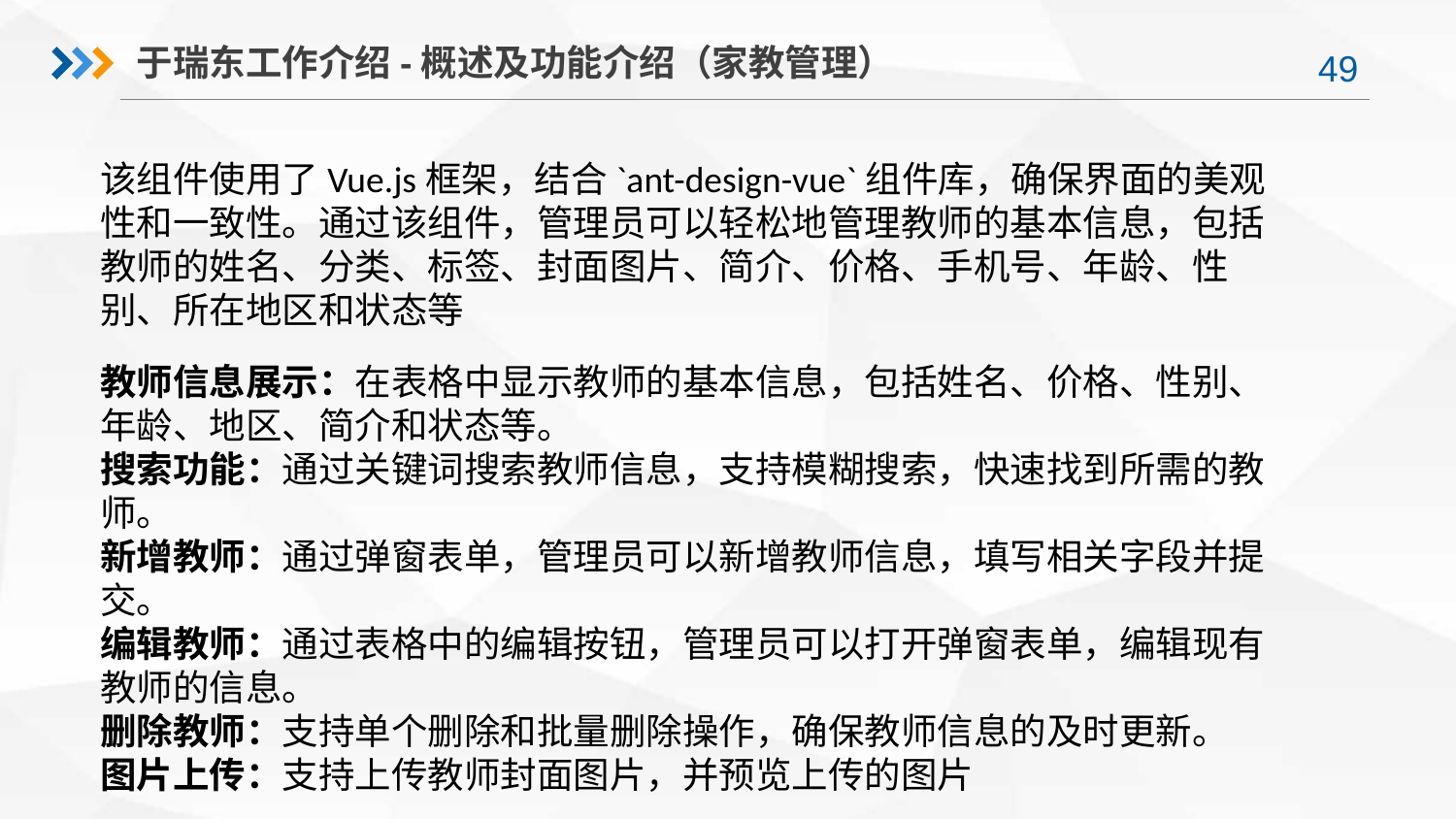

于瑞东工作介绍-概述及功能介绍（家教管理）
该组件使用了Vue.js框架，结合`ant-design-vue`组件库，确保界面的美观性和一致性。通过该组件，管理员可以轻松地管理教师的基本信息，包括教师的姓名、分类、标签、封面图片、简介、价格、手机号、年龄、性别、所在地区和状态等

教师信息展示：在表格中显示教师的基本信息，包括姓名、价格、性别、年龄、地区、简介和状态等。
搜索功能：通过关键词搜索教师信息，支持模糊搜索，快速找到所需的教师。
新增教师：通过弹窗表单，管理员可以新增教师信息，填写相关字段并提交。
编辑教师：通过表格中的编辑按钮，管理员可以打开弹窗表单，编辑现有教师的信息。
删除教师：支持单个删除和批量删除操作，确保教师信息的及时更新。
图片上传：支持上传教师封面图片，并预览上传的图片